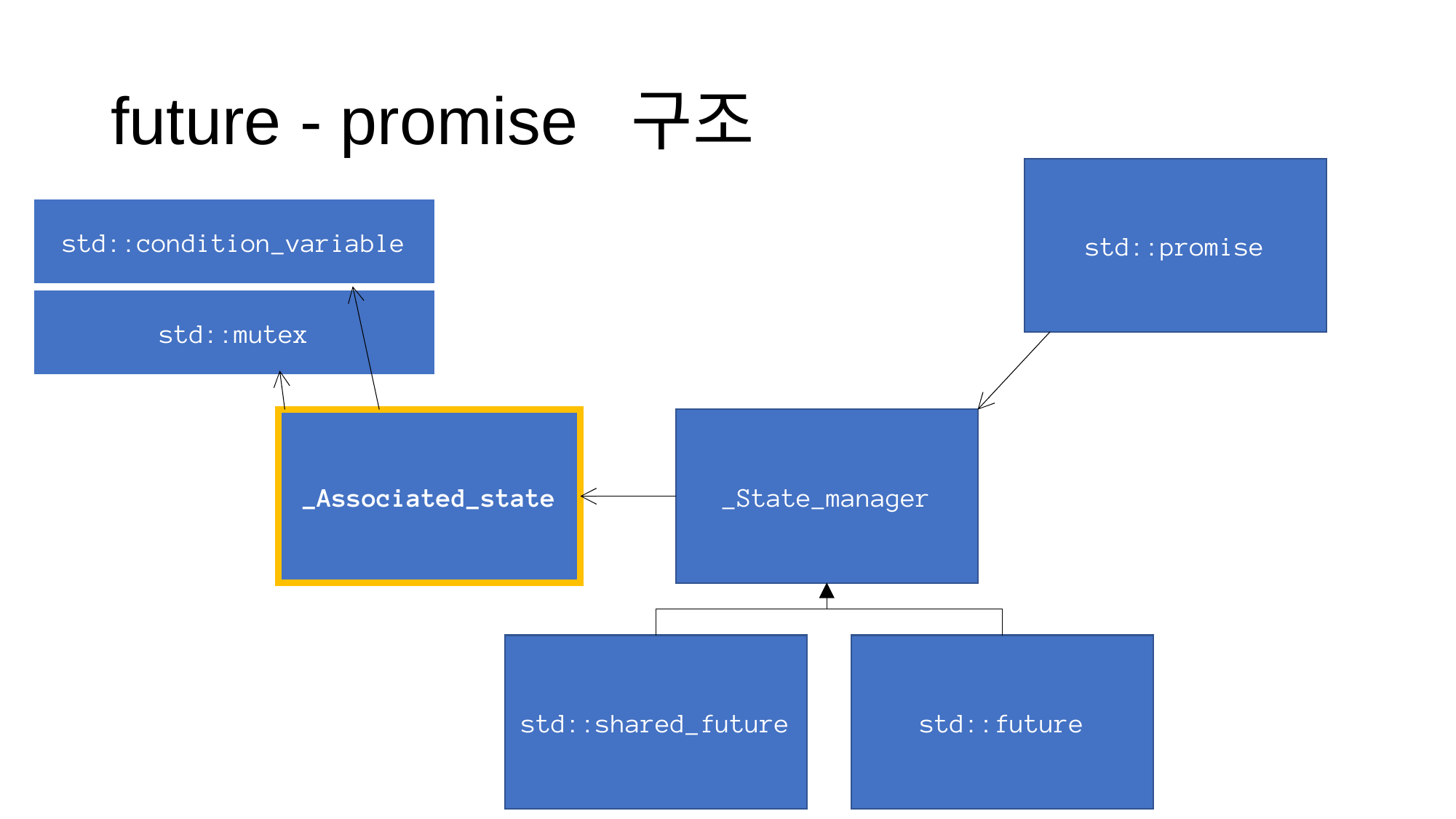

# future - promise  구조
std::promise
std::condition_variable
std::mutex
_Associated_state
_State_manager
std::shared_future
std::future